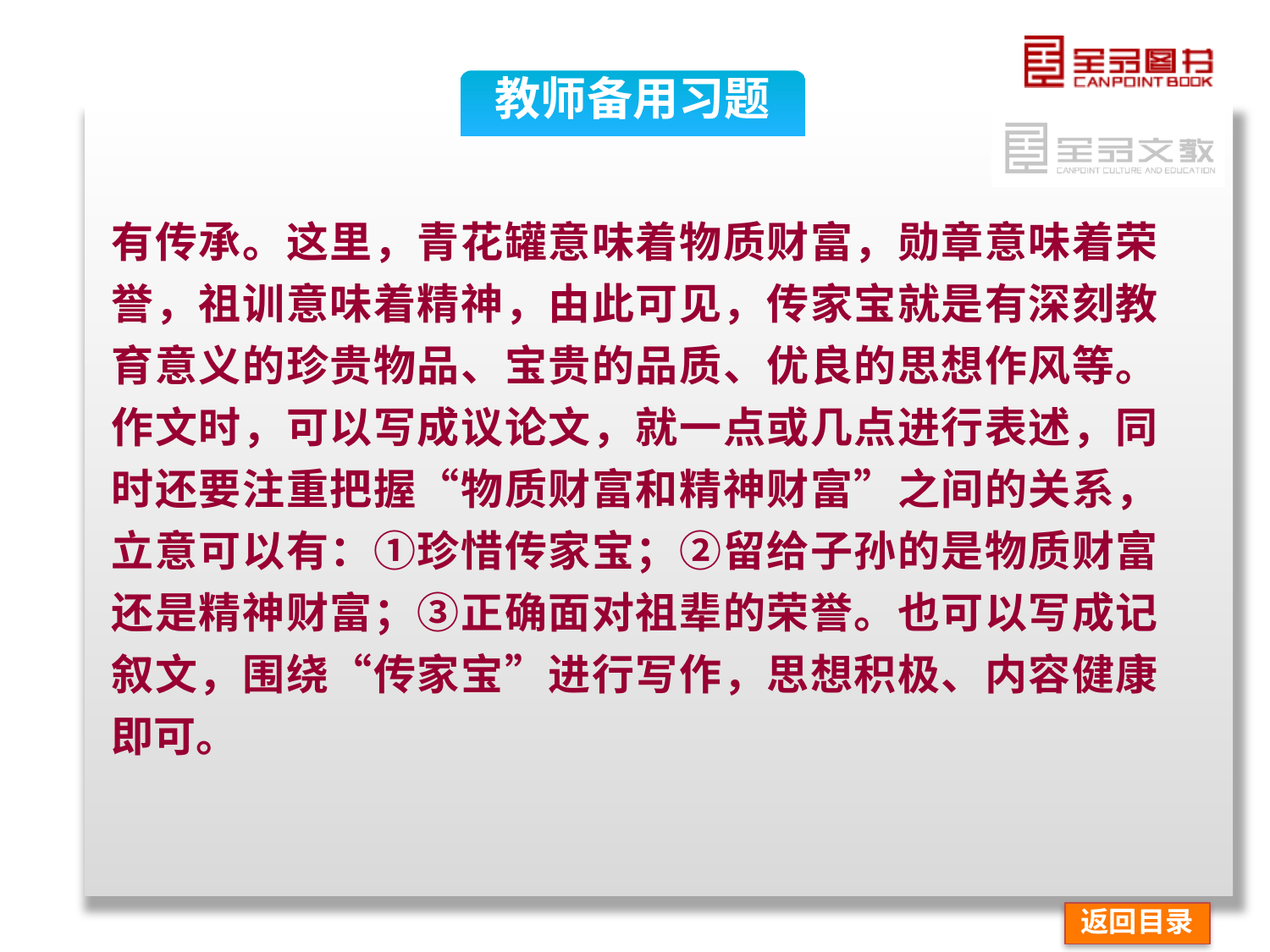

教师备用习题
有传承。这里，青花罐意味着物质财富，勋章意味着荣誉，祖训意味着精神，由此可见，传家宝就是有深刻教育意义的珍贵物品、宝贵的品质、优良的思想作风等。作文时，可以写成议论文，就一点或几点进行表述，同时还要注重把握“物质财富和精神财富”之间的关系，立意可以有：①珍惜传家宝；②留给子孙的是物质财富还是精神财富；③正确面对祖辈的荣誉。也可以写成记叙文，围绕“传家宝”进行写作，思想积极、内容健康即可。

返回目录